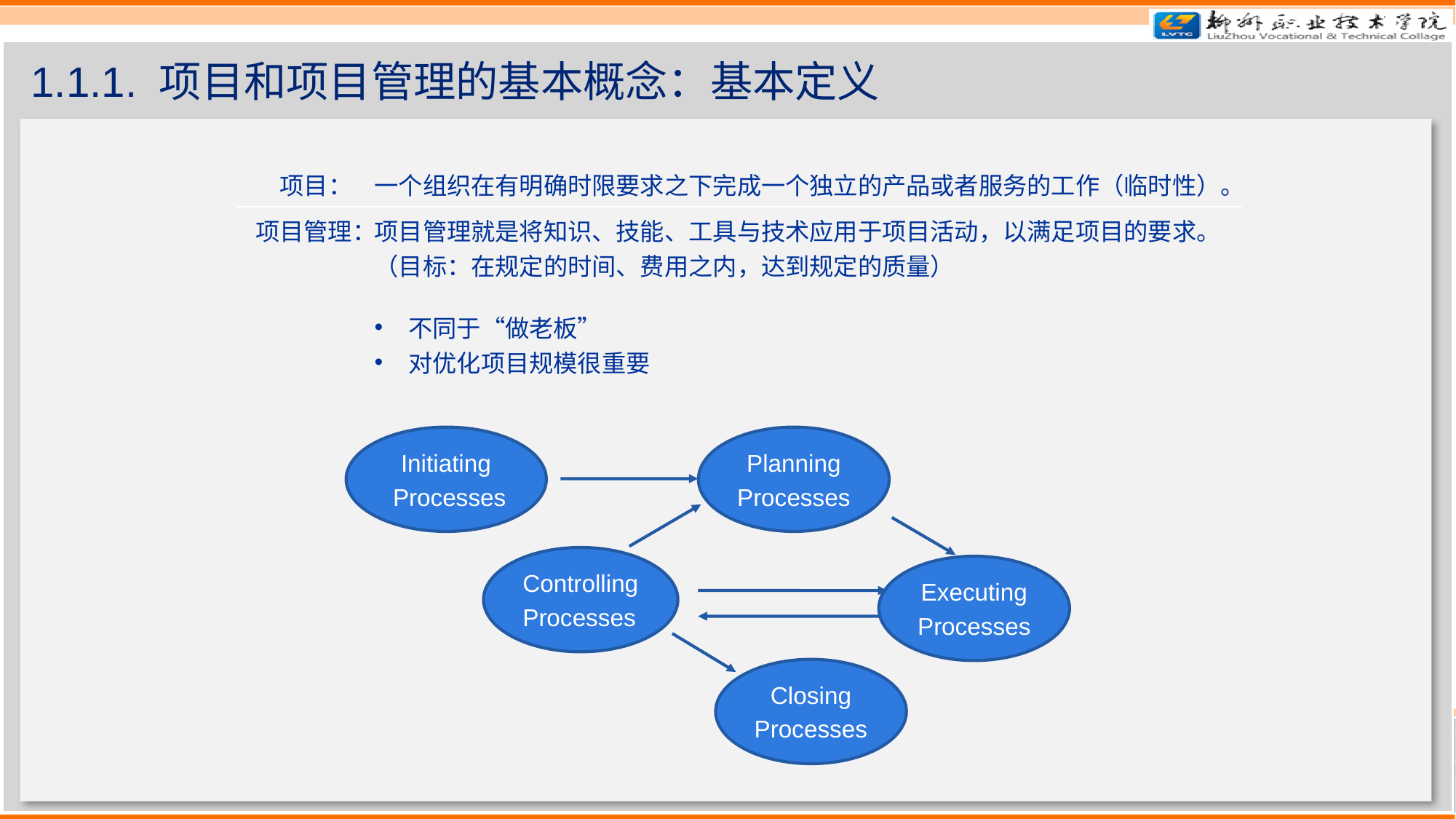

# 1.1.1. 项目和项目管理的基本概念：基本定义
| 项目： | 一个组织在有明确时限要求之下完成一个独立的产品或者服务的工作（临时性）。 |
| --- | --- |
| 项目管理： | 项目管理就是将知识、技能、工具与技术应用于项目活动，以满足项目的要求。 （目标：在规定的时间、费用之内，达到规定的质量） 不同于“做老板” 对优化项目规模很重要 |
Initiating
 Processes
Planning
Processes

Controlling
Processes
Executing
Processes

Closing
Processes